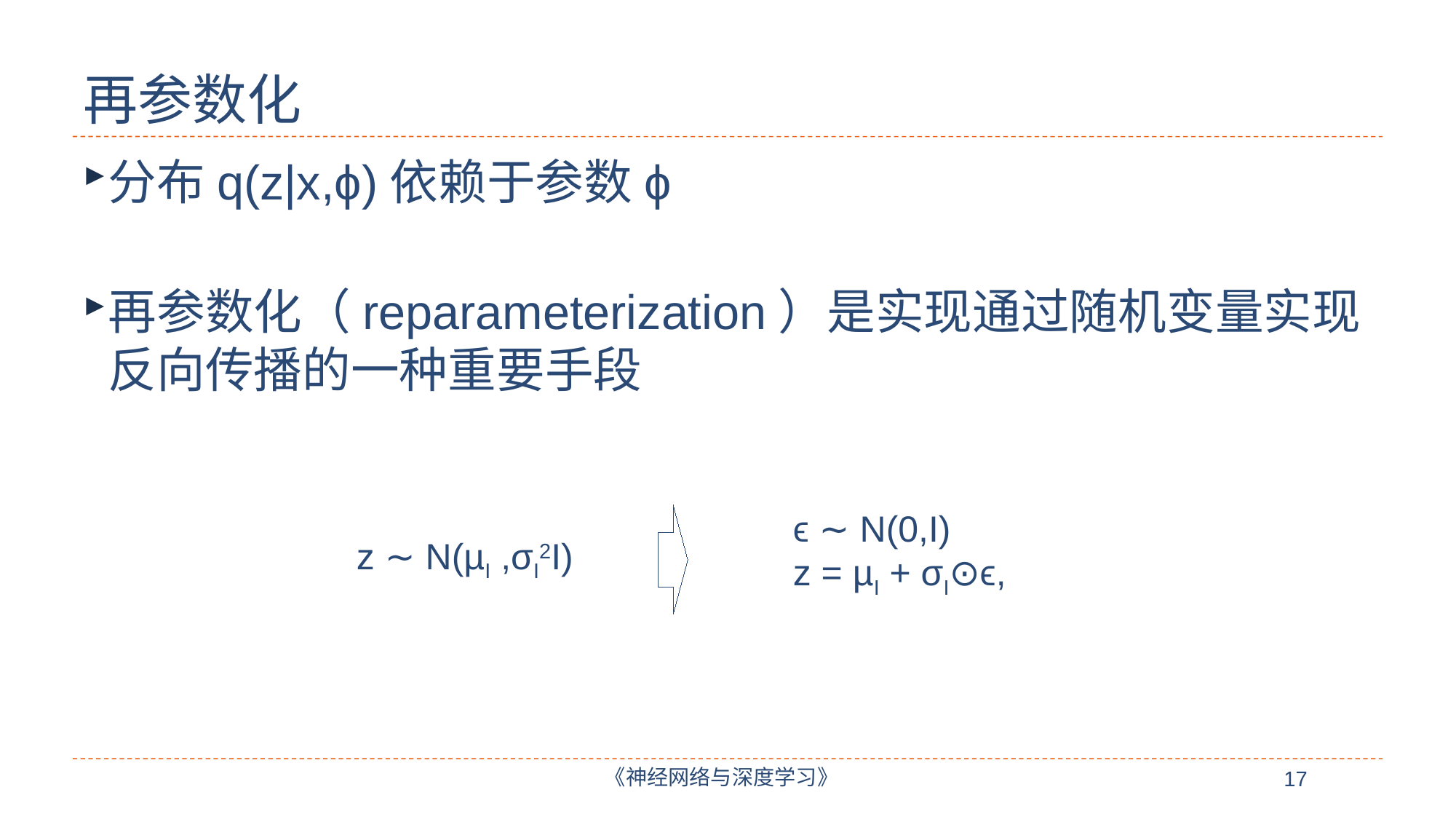

# 再参数化
分布q(z|x,ϕ)依赖于参数ϕ

再参数化（reparameterization）是实现通过随机变量实现反向传播的一种重要手段
ϵ ∼ N(0,I)
z = µI + σI⊙ϵ,

z ∼ N(µI ,σI2I)